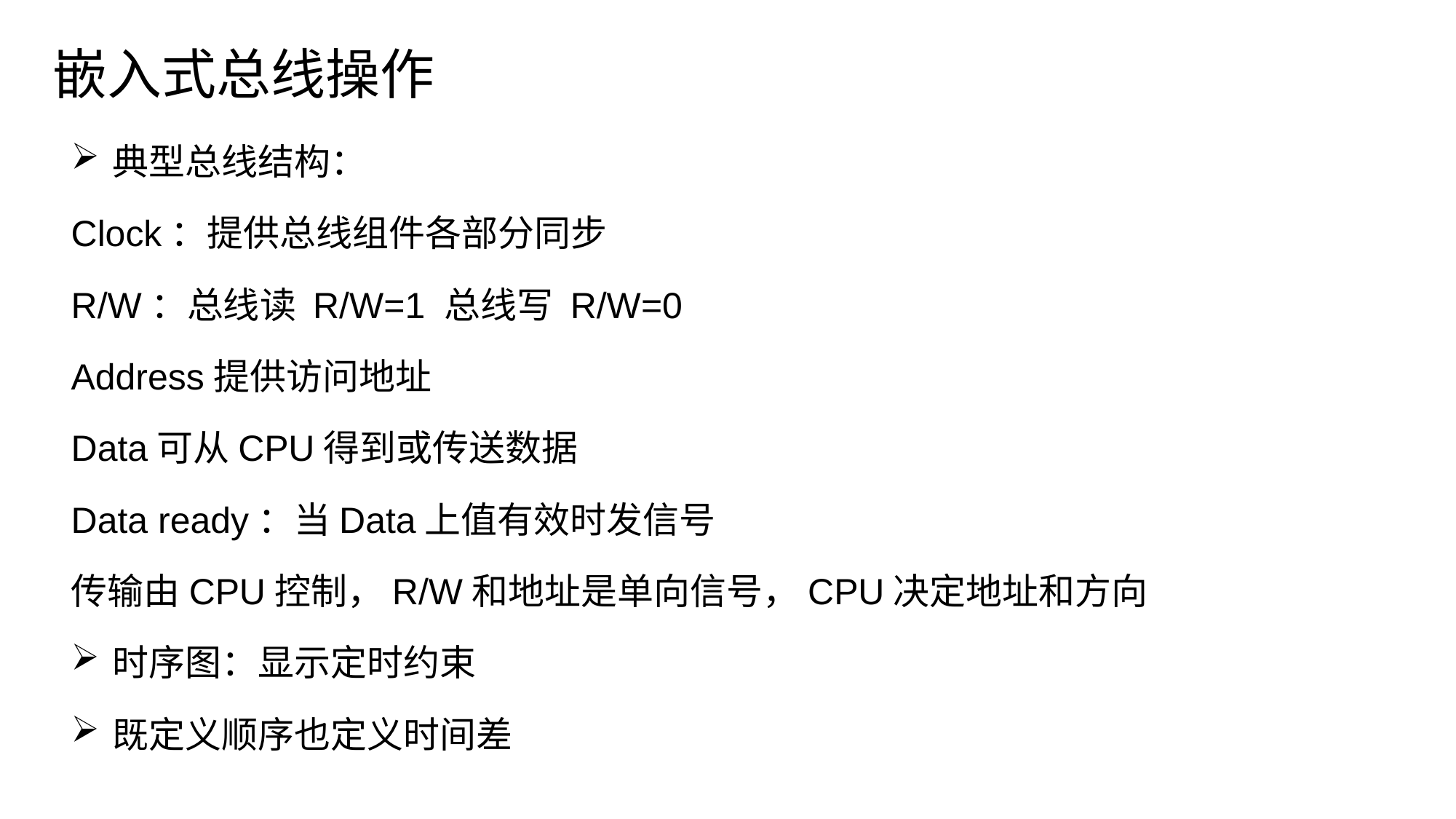

# 嵌入式总线操作
典型总线结构：
Clock：提供总线组件各部分同步
R/W：总线读 R/W=1 总线写 R/W=0
Address提供访问地址
Data可从CPU得到或传送数据
Data ready：当Data上值有效时发信号
传输由CPU控制，R/W和地址是单向信号，CPU决定地址和方向
时序图：显示定时约束
既定义顺序也定义时间差

63